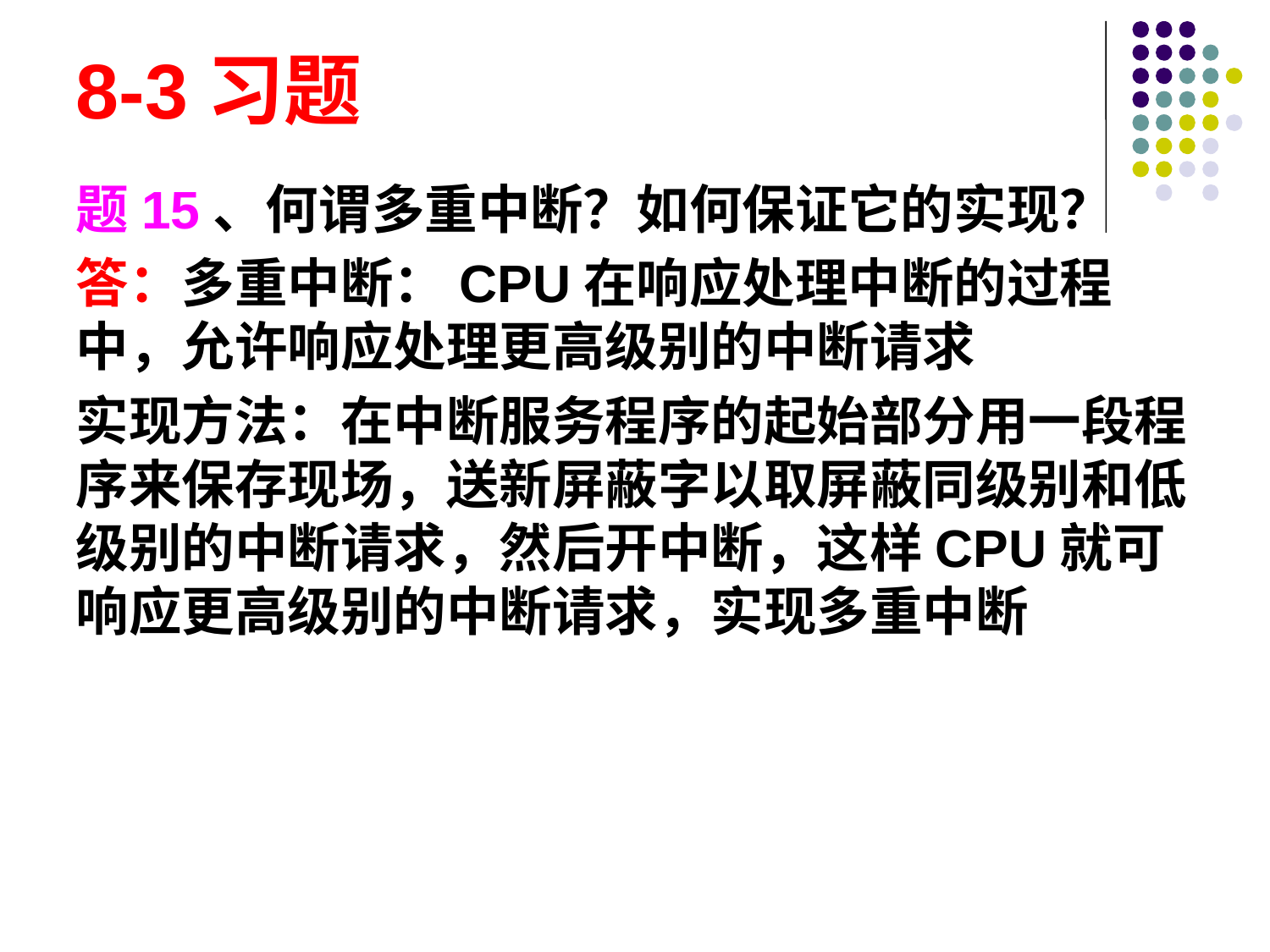

# 8-3习题
题15、何谓多重中断？如何保证它的实现？
答：多重中断：CPU在响应处理中断的过程中，允许响应处理更高级别的中断请求
实现方法：在中断服务程序的起始部分用一段程序来保存现场，送新屏蔽字以取屏蔽同级别和低级别的中断请求，然后开中断，这样CPU就可响应更高级别的中断请求，实现多重中断